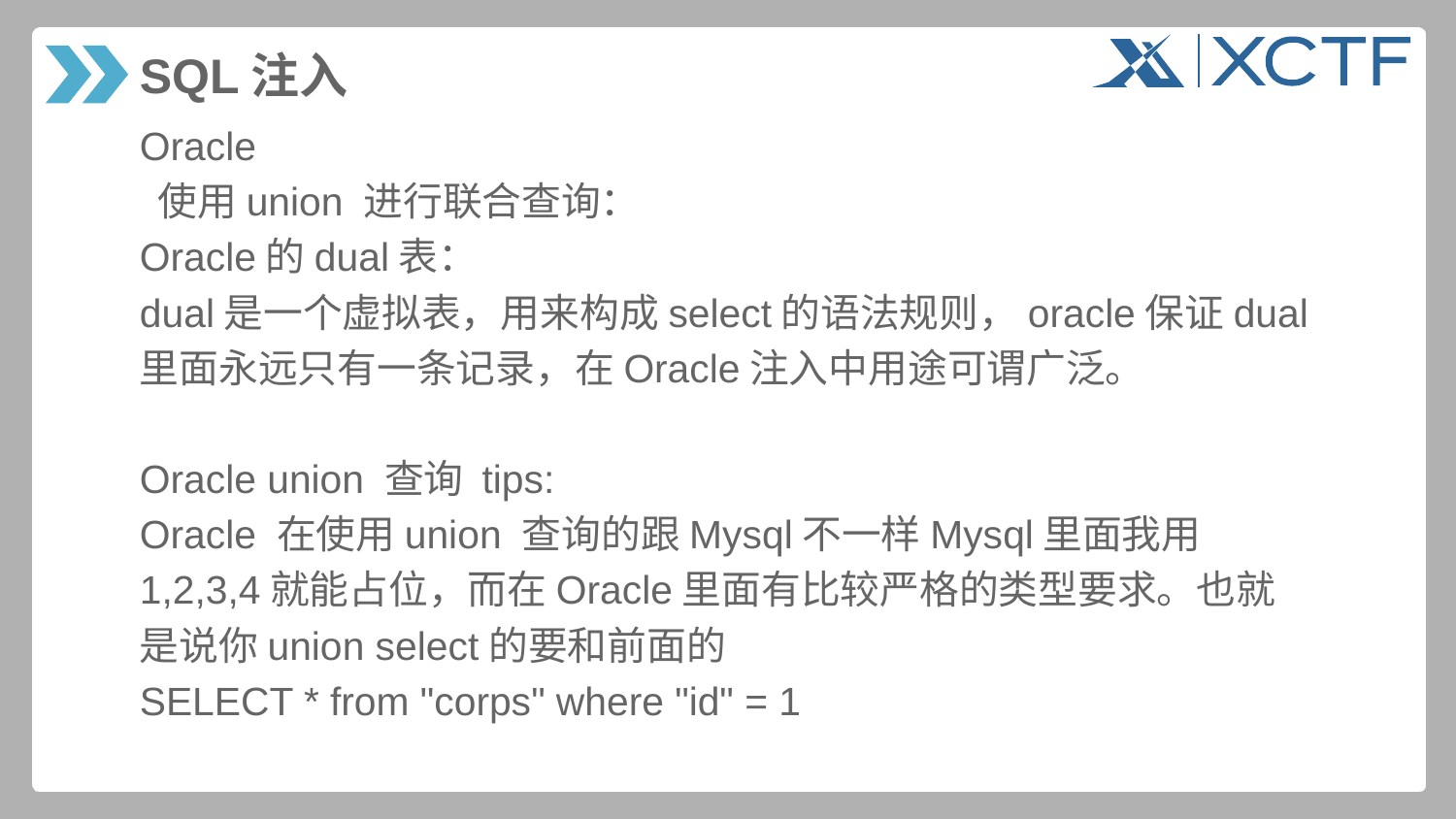

# SQL注入
Oracle
 使用union 进行联合查询：
Oracle的dual表：
dual是一个虚拟表，用来构成select的语法规则，oracle保证dual
里面永远只有一条记录，在Oracle注入中用途可谓广泛。

Oracle union 查询 tips:
Oracle 在使用union 查询的跟Mysql不一样Mysql里面我用
1,2,3,4就能占位，而在Oracle里面有比较严格的类型要求。也就
是说你union select的要和前面的
SELECT * from "corps" where "id" = 1